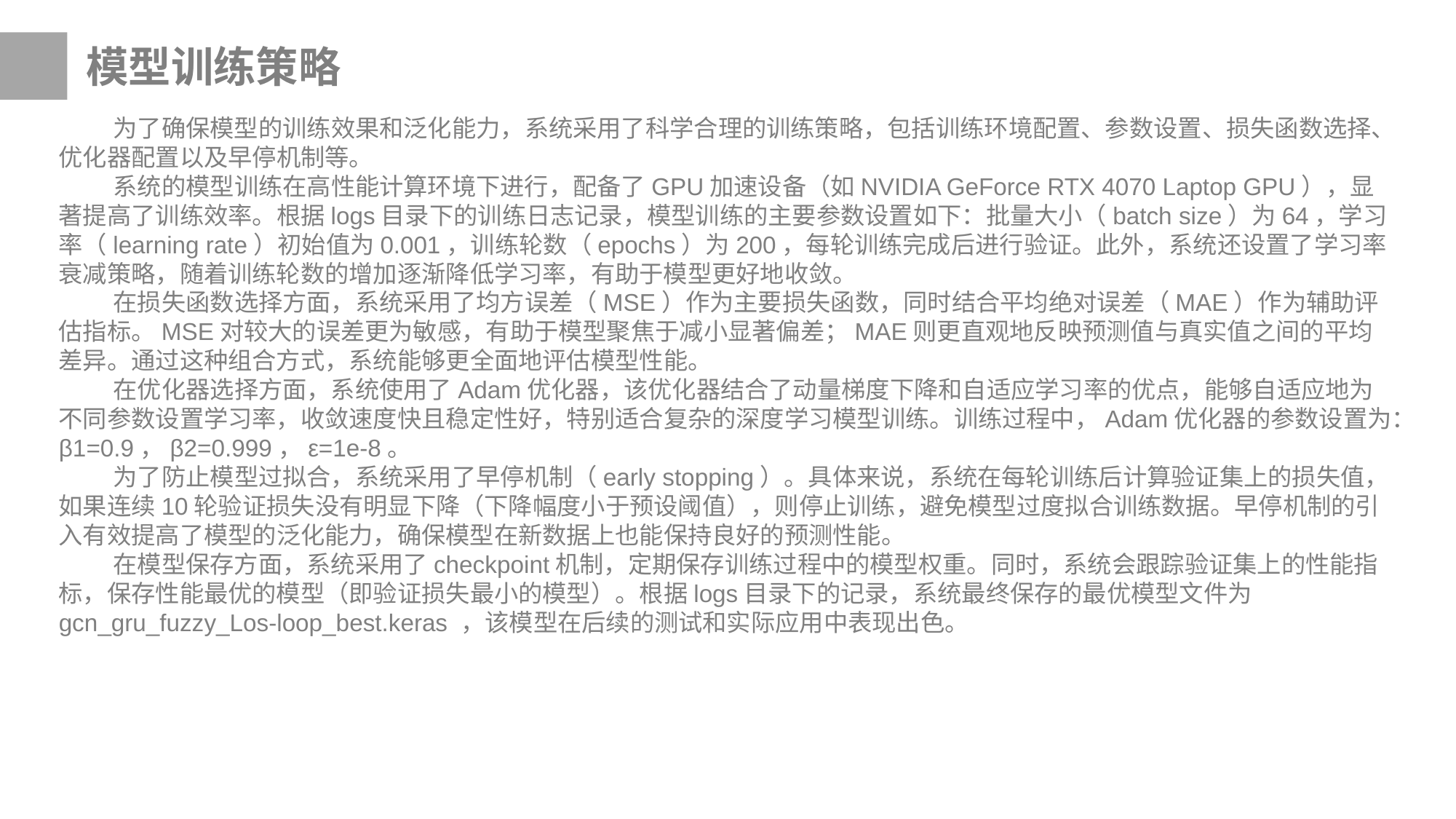

模型训练策略
为了确保模型的训练效果和泛化能力，系统采用了科学合理的训练策略，包括训练环境配置、参数设置、损失函数选择、优化器配置以及早停机制等。
系统的模型训练在高性能计算环境下进行，配备了GPU加速设备（如NVIDIA GeForce RTX 4070 Laptop GPU），显著提高了训练效率。根据logs目录下的训练日志记录，模型训练的主要参数设置如下：批量大小（batch size）为64，学习率（learning rate）初始值为0.001，训练轮数（epochs）为200，每轮训练完成后进行验证。此外，系统还设置了学习率衰减策略，随着训练轮数的增加逐渐降低学习率，有助于模型更好地收敛。
在损失函数选择方面，系统采用了均方误差（MSE）作为主要损失函数，同时结合平均绝对误差（MAE）作为辅助评估指标。MSE对较大的误差更为敏感，有助于模型聚焦于减小显著偏差；MAE则更直观地反映预测值与真实值之间的平均差异。通过这种组合方式，系统能够更全面地评估模型性能。
在优化器选择方面，系统使用了Adam优化器，该优化器结合了动量梯度下降和自适应学习率的优点，能够自适应地为不同参数设置学习率，收敛速度快且稳定性好，特别适合复杂的深度学习模型训练。训练过程中，Adam优化器的参数设置为：β1=0.9，β2=0.999，ε=1e-8。
为了防止模型过拟合，系统采用了早停机制（early stopping）。具体来说，系统在每轮训练后计算验证集上的损失值，如果连续10轮验证损失没有明显下降（下降幅度小于预设阈值），则停止训练，避免模型过度拟合训练数据。早停机制的引入有效提高了模型的泛化能力，确保模型在新数据上也能保持良好的预测性能。
在模型保存方面，系统采用了checkpoint机制，定期保存训练过程中的模型权重。同时，系统会跟踪验证集上的性能指标，保存性能最优的模型（即验证损失最小的模型）。根据logs目录下的记录，系统最终保存的最优模型文件为 gcn_gru_fuzzy_Los-loop_best.keras ，该模型在后续的测试和实际应用中表现出色。